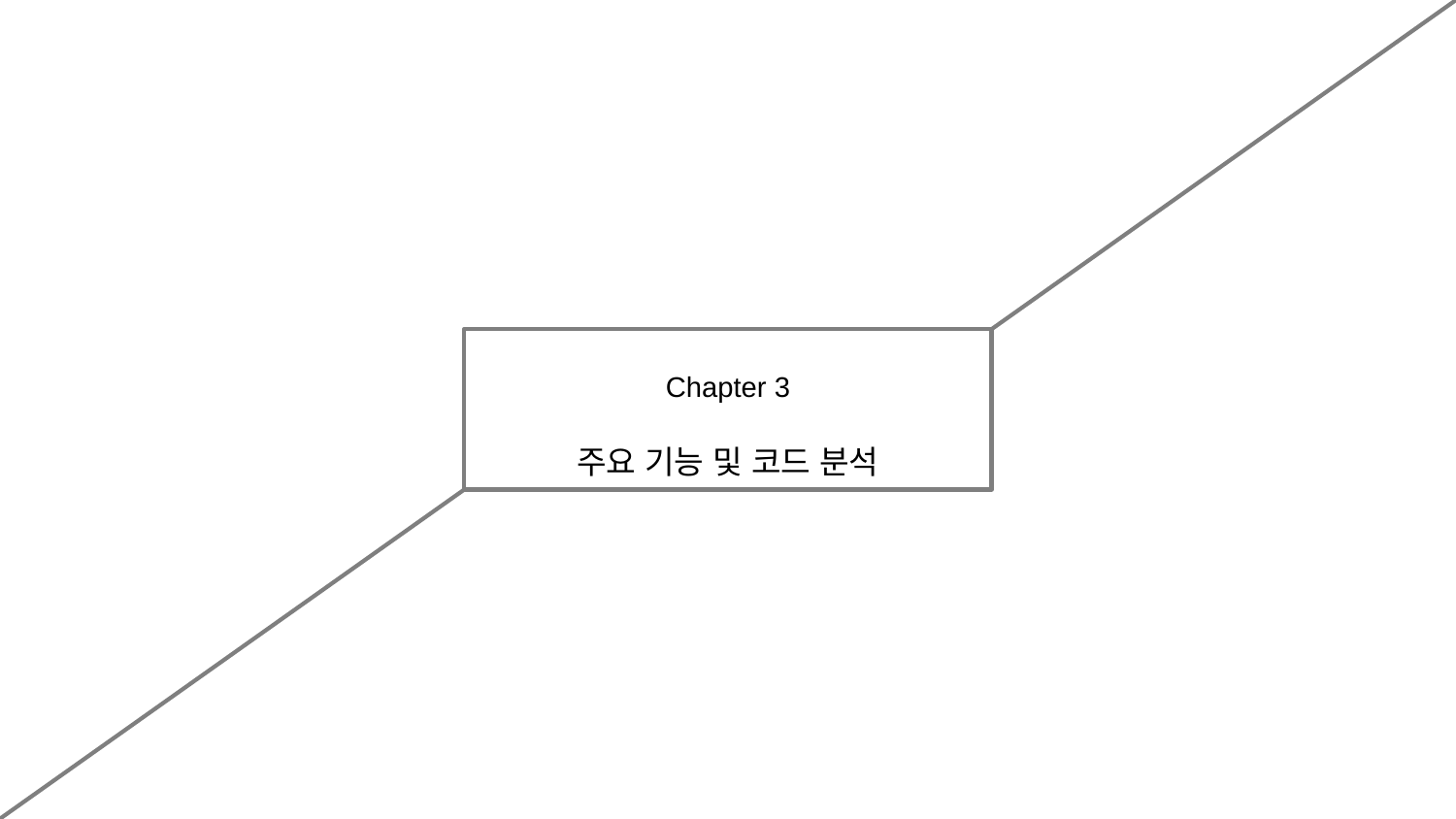

Chapter 3
주요 기능 및 코드 분석